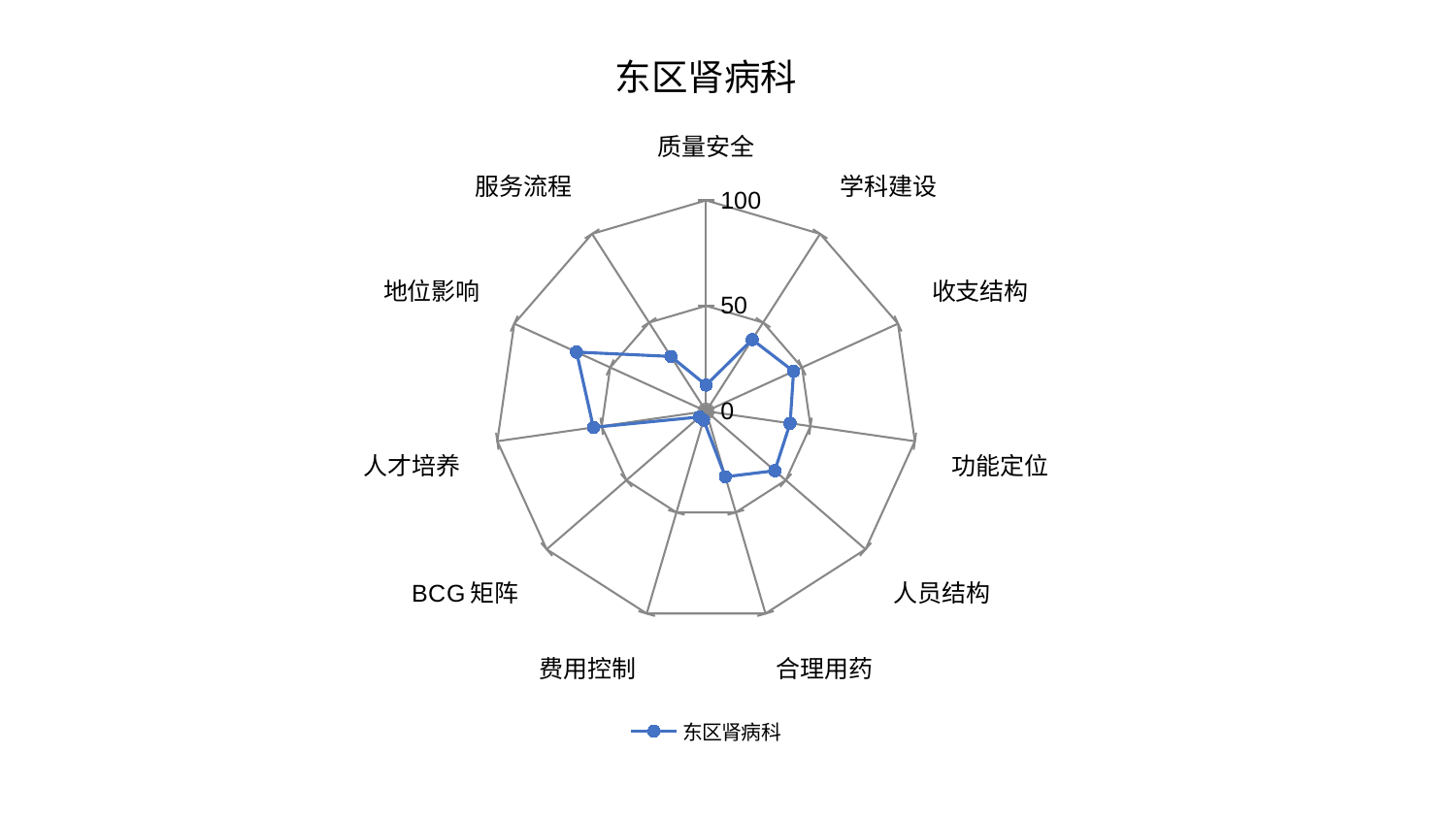

### Chart: 东区肾病科

| Category | 东区肾病科 |
|---|---|
| 质量安全 | 12.38705248787197 |
| 学科建设 | 40.411431758228275 |
| 收支结构 | 45.590736420961974 |
| 功能定位 | 40.248403113688006 |
| 人员结构 | 43.10398185528851 |
| 合理用药 | 32.4196158285308 |
| 费用控制 | 4.332767147702675 |
| BCG矩阵 | 4.183530493576097 |
| 人才培养 | 53.9845157185841 |
| 地位影响 | 67.54300844073408 |
| 服务流程 | 30.889709340066 |
146